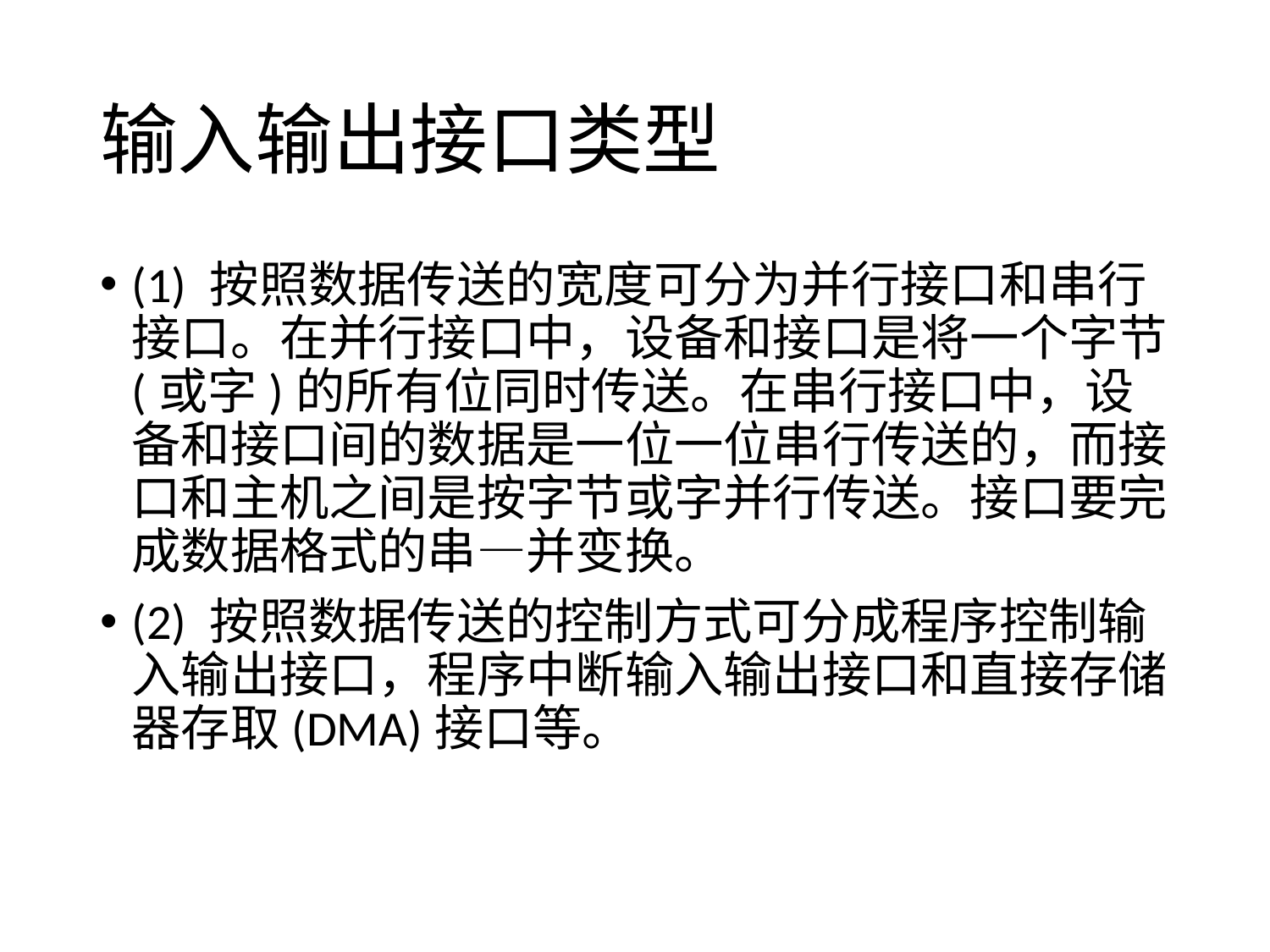

# 输入输出接口类型
(1) 按照数据传送的宽度可分为并行接口和串行接口。在并行接口中，设备和接口是将一个字节(或字)的所有位同时传送。在串行接口中，设备和接口间的数据是一位一位串行传送的，而接口和主机之间是按字节或字并行传送。接口要完成数据格式的串—并变换。
(2) 按照数据传送的控制方式可分成程序控制输入输出接口，程序中断输入输出接口和直接存储器存取(DMA)接口等。